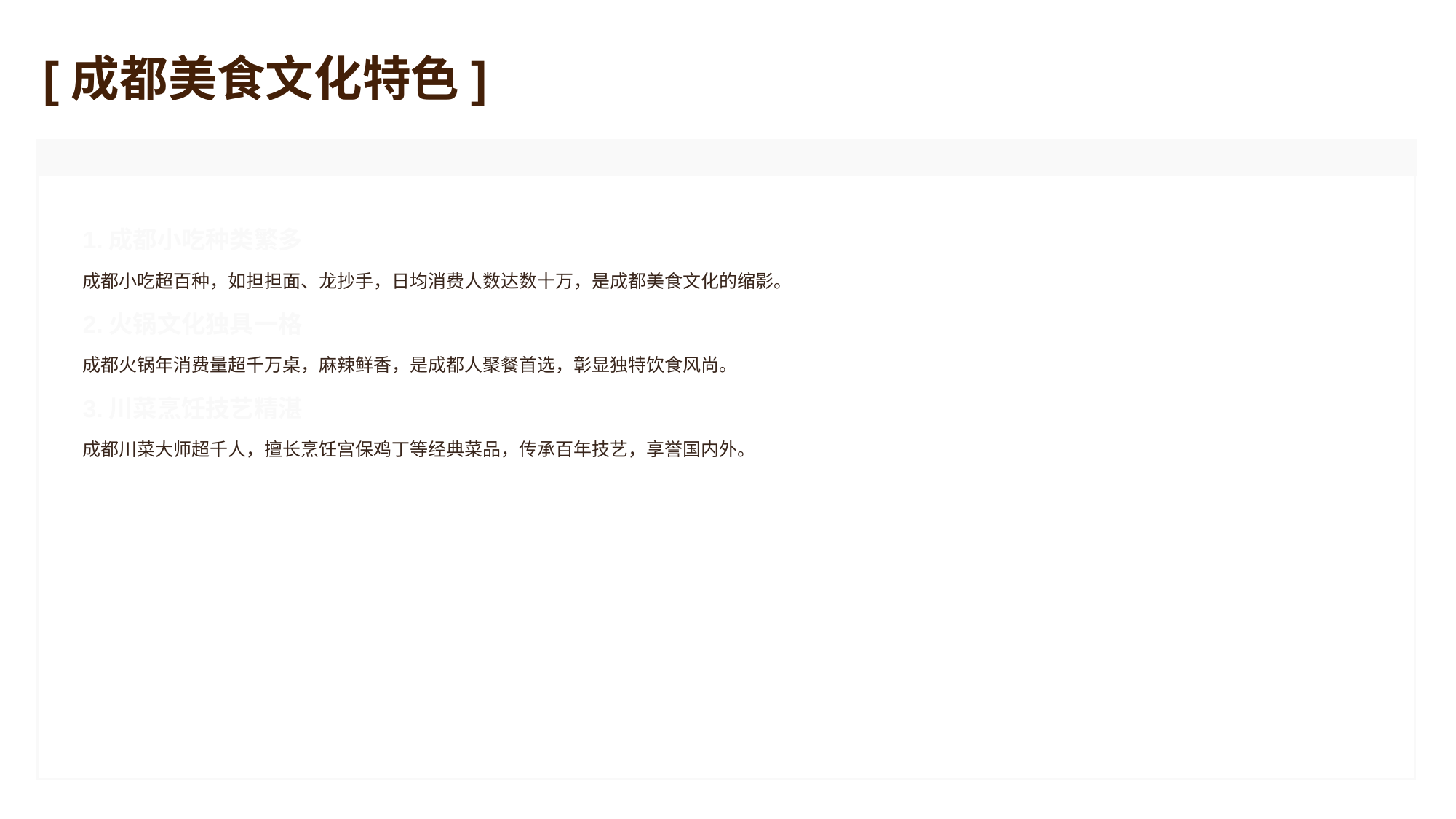

[成都美食文化特色]

1.成都小吃种类繁多
成都小吃超百种，如担担面、龙抄手，日均消费人数达数十万，是成都美食文化的缩影。
2.火锅文化独具一格
成都火锅年消费量超千万桌，麻辣鲜香，是成都人聚餐首选，彰显独特饮食风尚。
3.川菜烹饪技艺精湛
成都川菜大师超千人，擅长烹饪宫保鸡丁等经典菜品，传承百年技艺，享誉国内外。